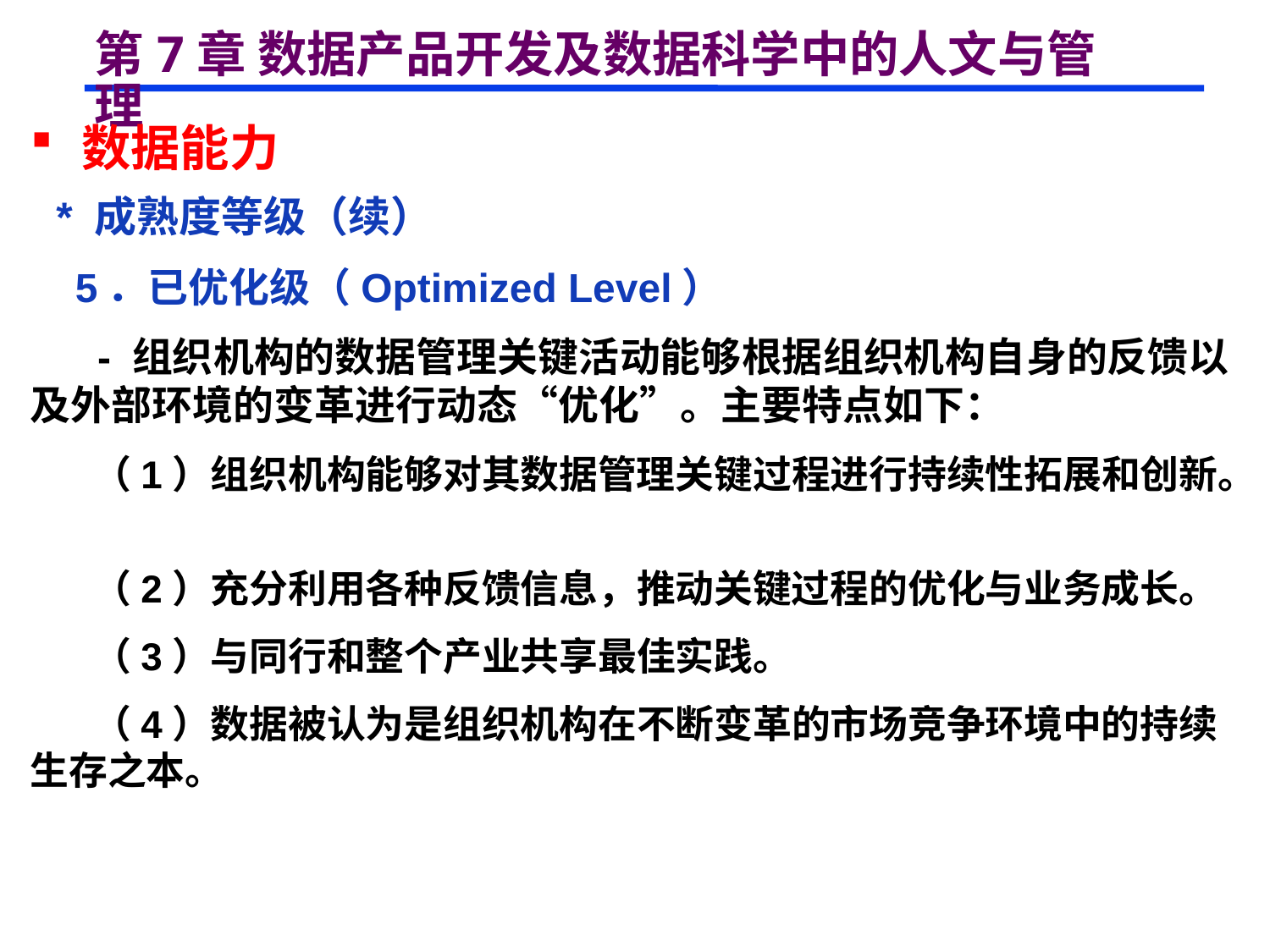

# 第7章 数据产品开发及数据科学中的人文与管理
 数据能力
  * 成熟度等级（续）
    5．已优化级（Optimized Level）
      - 组织机构的数据管理关键活动能够根据组织机构自身的反馈以及外部环境的变革进行动态“优化”。主要特点如下：
      （1）组织机构能够对其数据管理关键过程进行持续性拓展和创新。
      （2）充分利用各种反馈信息，推动关键过程的优化与业务成长。
      （3）与同行和整个产业共享最佳实践。
      （4）数据被认为是组织机构在不断变革的市场竞争环境中的持续生存之本。